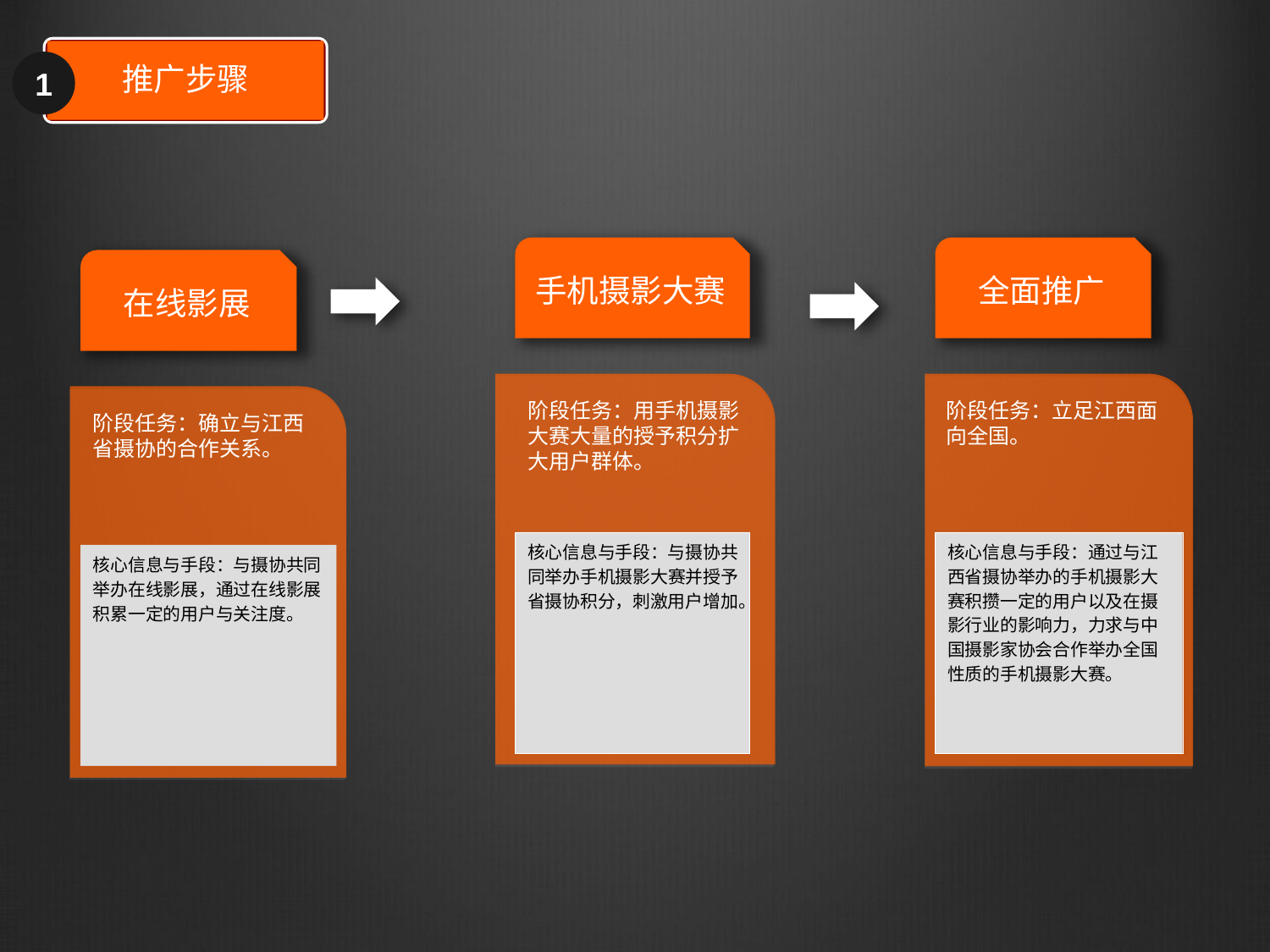

推广步骤
1
手机摄影大赛
全面推广
在线影展

阶段任务：用手机摄影大赛大量的授予积分扩大用户群体。
阶段任务：立足江西面向全国。
阶段任务：确立与江西省摄协的合作关系。
核心信息与手段：通过与江西省摄协举办的手机摄影大赛积攒一定的用户以及在摄影行业的影响力，力求与中国摄影家协会合作举办全国性质的手机摄影大赛。
核心信息与手段：与摄协共同举办手机摄影大赛并授予省摄协积分，刺激用户增加。
核心信息与手段：与摄协共同举办在线影展，通过在线影展积累一定的用户与关注度。